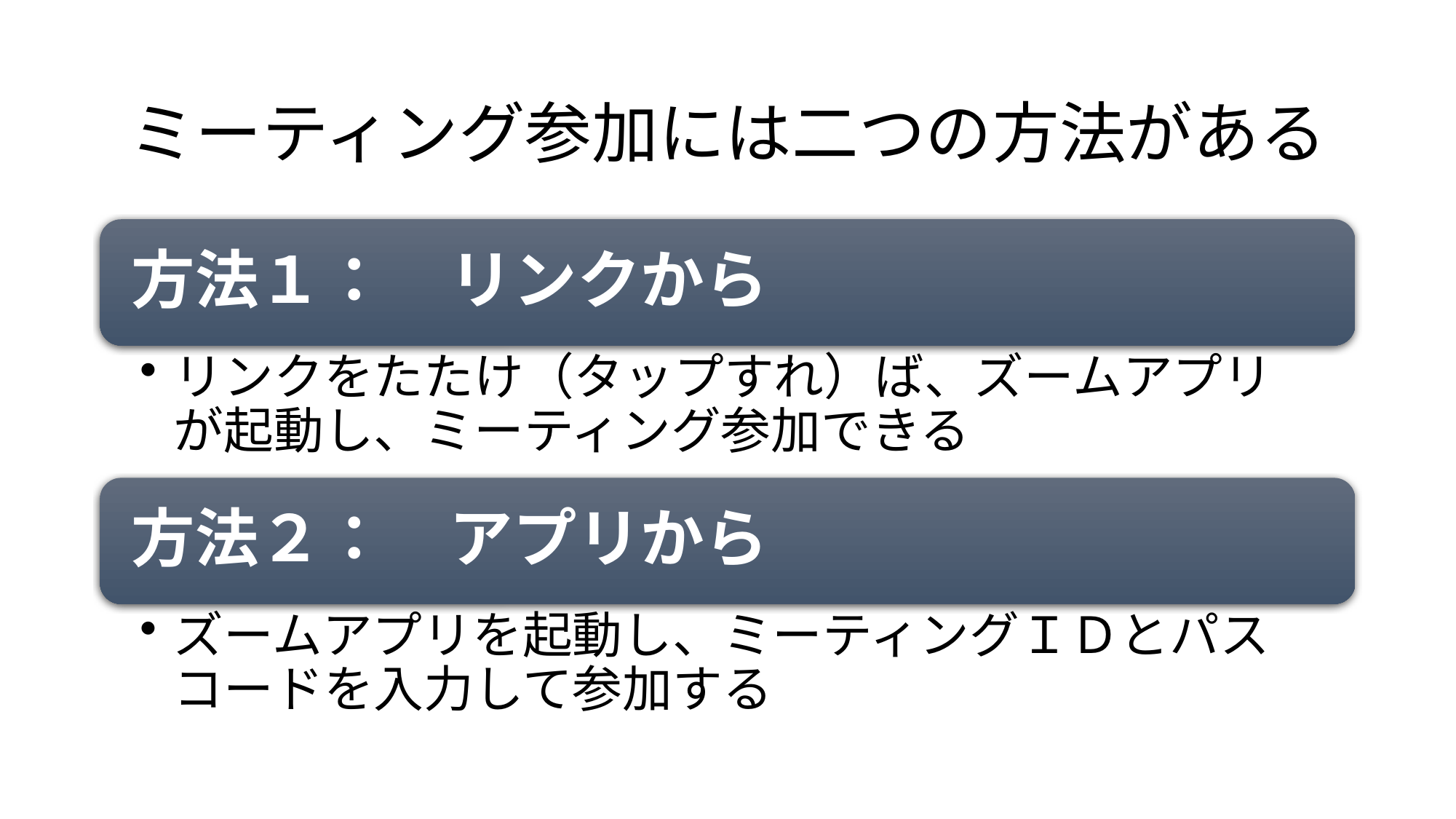

# ミーティング参加には二つの方法がある
方法１：　リンクから
リンクをたたけ（タップすれ）ば、ズームアプリが起動し、ミーティング参加できる
方法２：　アプリから
ズームアプリを起動し、ミーティングＩＤとパスコードを入力して参加する